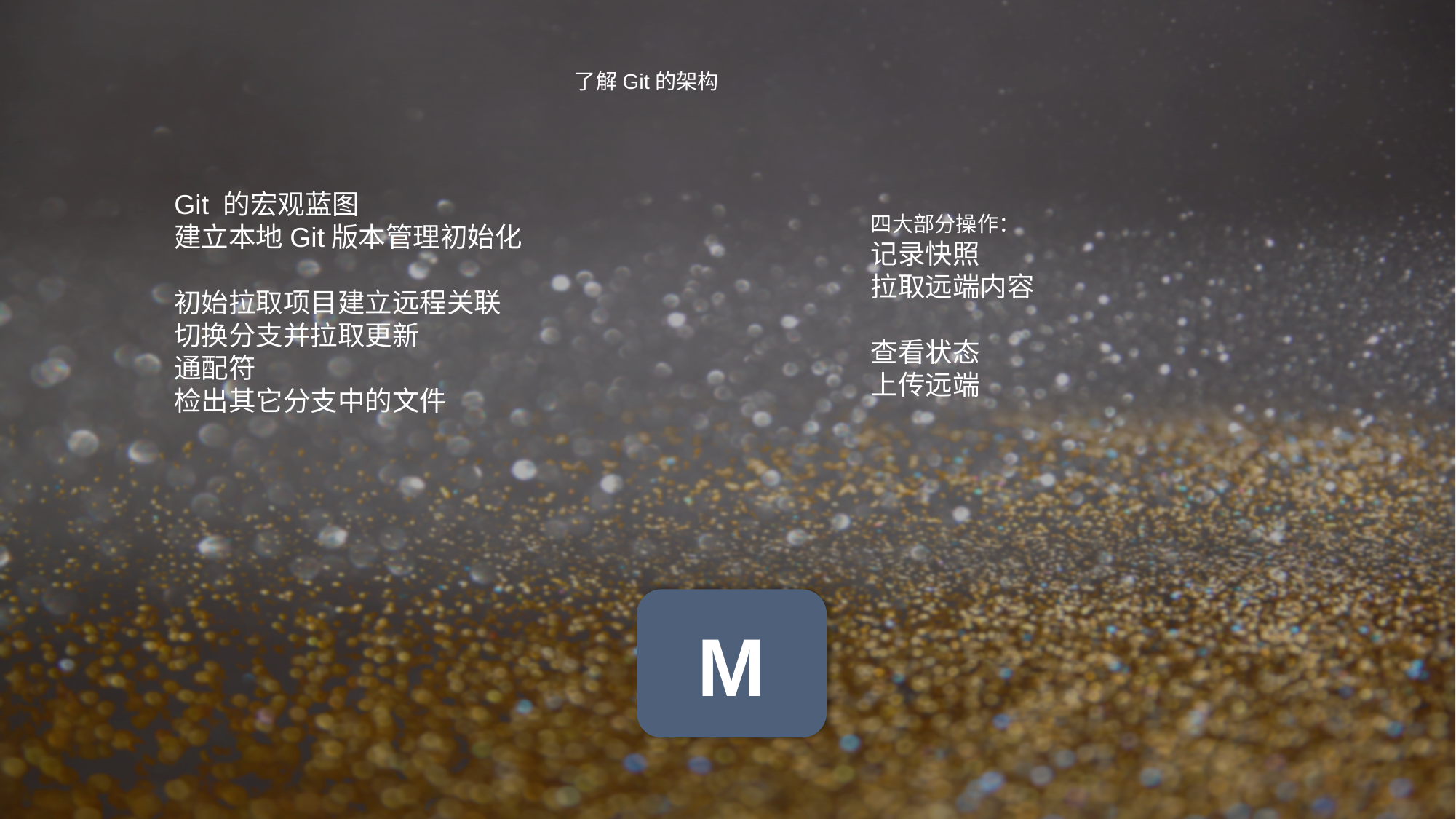

了解Git的架构
Git 的宏观蓝图
建立本地Git版本管理初始化

初始拉取项目建立远程关联
切换分支并拉取更新
通配符
检出其它分支中的文件

四大部分操作：
记录快照
拉取远端内容

查看状态
上传远端
M